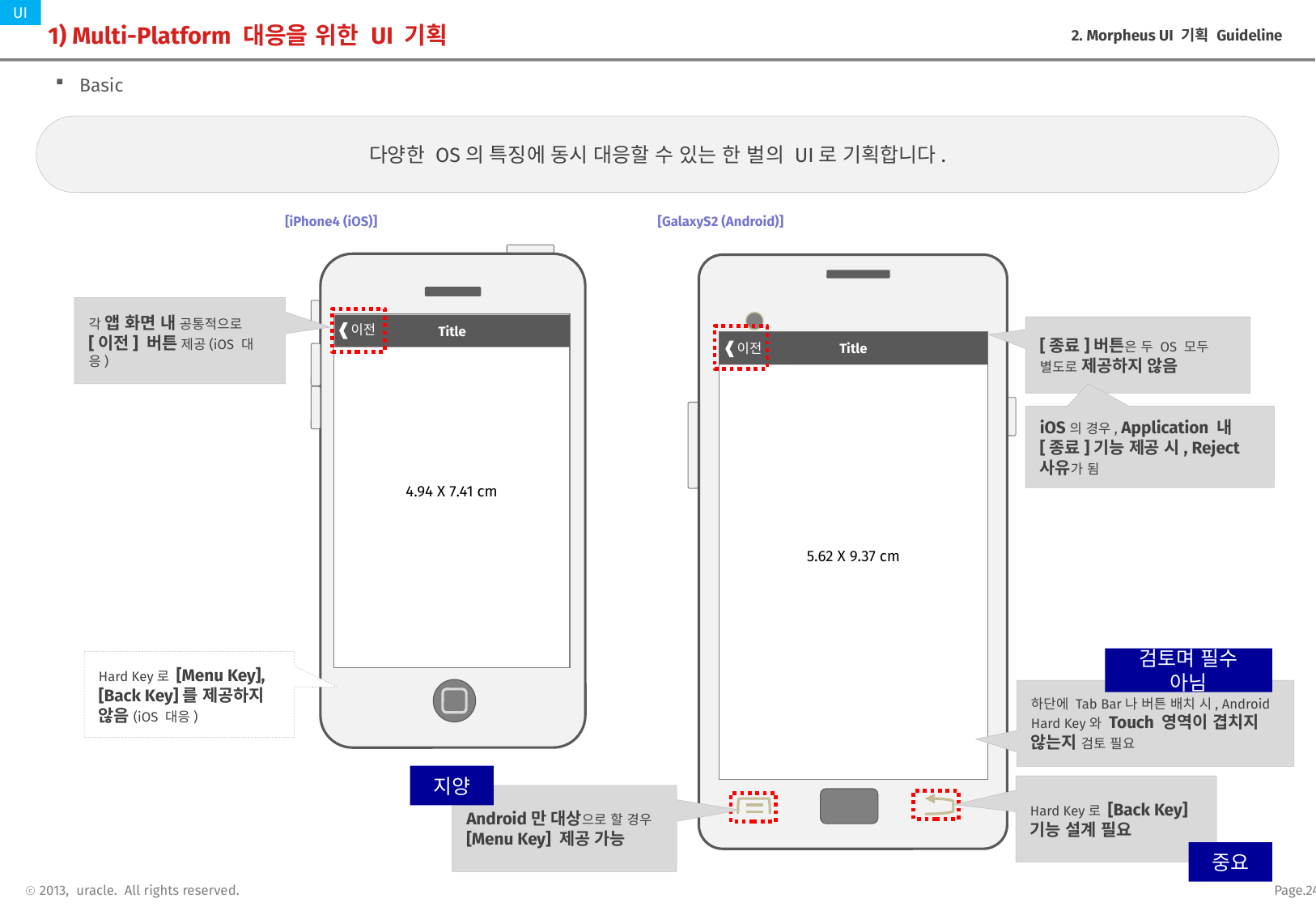

| Updated (2013/11/19) |
| --- |
| Title 영역 및 기본 단말기 사이즈 변경 |
# 1) Multi-Platform 대응을 위한 UI 기획
2. Morpheus UI 기획 Guideline
Basic
다양한 OS의 특징에 동시 대응할 수 있는 한 벌의 UI로 기획합니다.
[iPhone4 (iOS)]
[GalaxyS2 (Android)]

5.62 X 9.37 cm

각 앱 화면 내 공통적으로 [이전] 버튼 제공(iOS 대응)

4.94 X 7.41 cm
Title
     이전

[종료]버튼은 두 OS 모두
별도로 제공하지 않음

Title
     이전

iOS의 경우, Application 내 [종료]기능 제공 시, Reject 사유가 됨
검토며 필수 아님
Hard Key로 [Menu Key], [Back Key]를 제공하지 않음(iOS 대응)

하단에 Tab Bar나 버튼 배치 시, Android Hard Key와 Touch 영역이 겹치지 않는지 검토 필요
지양
Hard Key로 [Back Key] 기능 설계 필요
Android만 대상으로 할 경우
[Menu Key] 제공 가능

중요